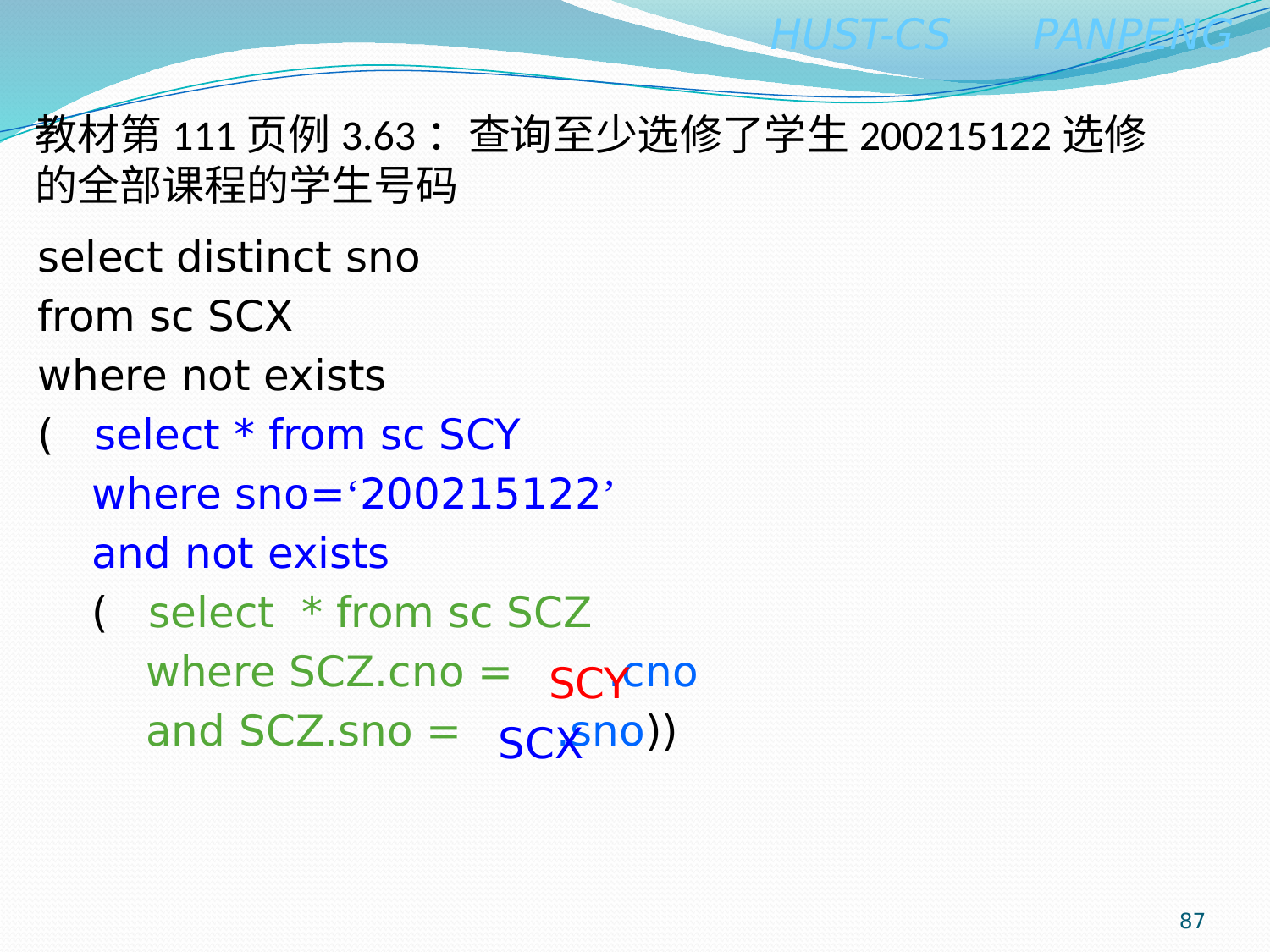

# 教材第111页例3.63：查询至少选修了学生200215122选修的全部课程的学生号码
select distinct sno
from sc SCX
where not exists
(   select * from sc SCY
    where sno=‘200215122’
    and not exists
    (   select  * from sc SCZ
        where SCZ.cno =       .cno
        and SCZ.sno =       .sno))
SCY
SCX
87